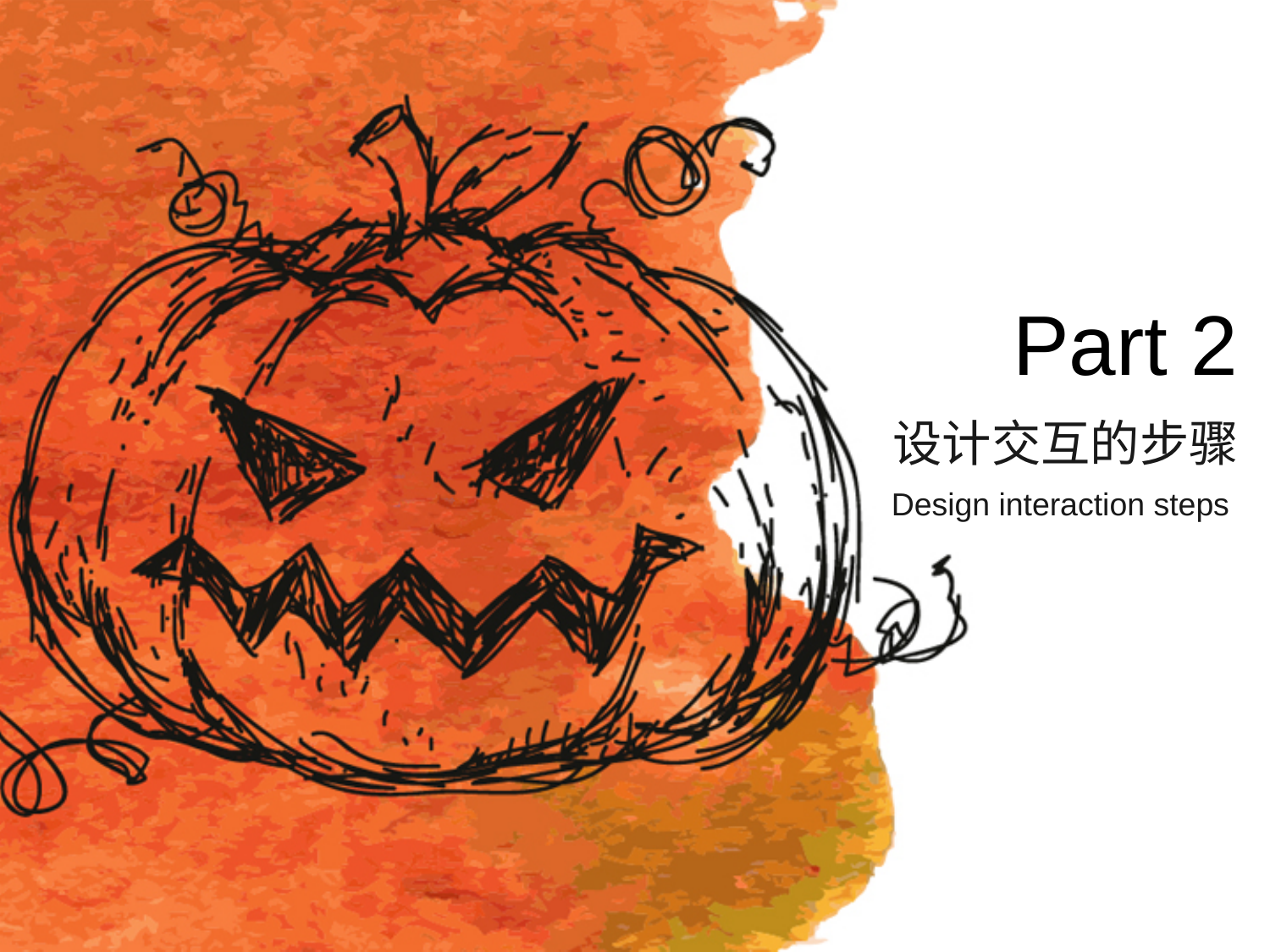

Part 2
# 设计交互的步骤
Design interaction steps